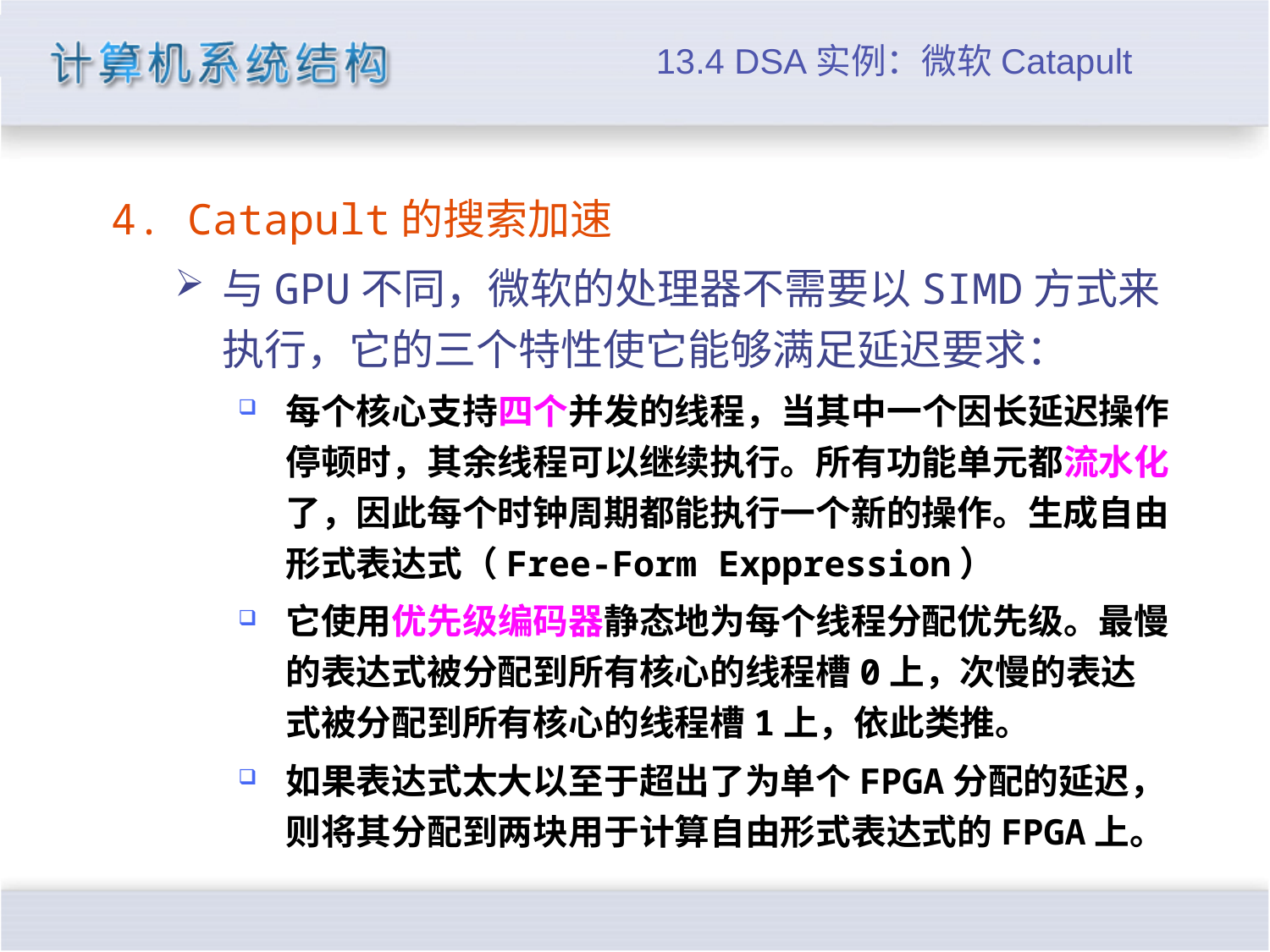

# 13.4 DSA实例：微软Catapult
4. Catapult的搜索加速
与GPU不同，微软的处理器不需要以SIMD方式来执行，它的三个特性使它能够满足延迟要求：
每个核心支持四个并发的线程，当其中一个因长延迟操作停顿时，其余线程可以继续执行。所有功能单元都流水化了，因此每个时钟周期都能执行一个新的操作。生成自由形式表达式（Free-Form Exppression）
它使用优先级编码器静态地为每个线程分配优先级。最慢的表达式被分配到所有核心的线程槽0上，次慢的表达式被分配到所有核心的线程槽1上，依此类推。
如果表达式太大以至于超出了为单个FPGA分配的延迟，则将其分配到两块用于计算自由形式表达式的FPGA上。